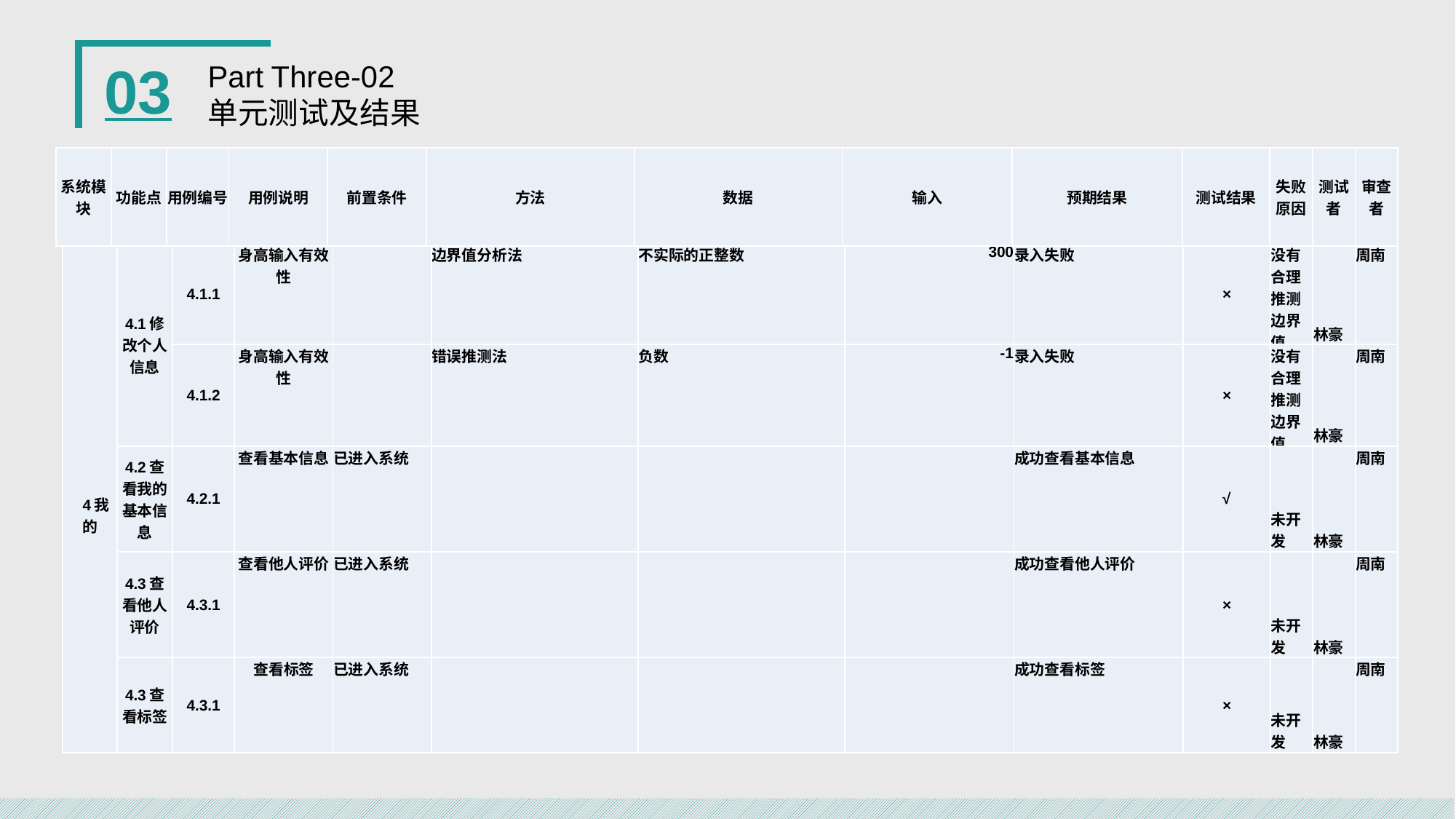

03
Part Three-02
单元测试及结果
| 系统模块 | 功能点 | 用例编号 | 用例说明 | 前置条件 | 方法 | 数据 | 输入 | 预期结果 | 测试结果 | 失败原因 | 测试者 | 审查者 |
| --- | --- | --- | --- | --- | --- | --- | --- | --- | --- | --- | --- | --- |
| 4我的 | 4.1修改个人信息 | 4.1.1 | 身高输入有效性 |  | 边界值分析法 | 不实际的正整数 | 300 | 录入失败 | × | 没有合理推测边界值 | 林豪 | 周南 |
| --- | --- | --- | --- | --- | --- | --- | --- | --- | --- | --- | --- | --- |
|  |  | 4.1.2 | 身高输入有效性 |  | 错误推测法 | 负数 | -1 | 录入失败 | × | 没有合理推测边界值 | 林豪 | 周南 |
|  | 4.2查看我的基本信息 | 4.2.1 | 查看基本信息 | 已进入系统 |  |  |  | 成功查看基本信息 | √ | 未开发 | 林豪 | 周南 |
|  | 4.3查看他人评价 | 4.3.1 | 查看他人评价 | 已进入系统 |  |  |  | 成功查看他人评价 | × | 未开发 | 林豪 | 周南 |
|  | 4.3查看标签 | 4.3.1 | 查看标签 | 已进入系统 |  |  |  | 成功查看标签 | × | 未开发 | 林豪 | 周南 |